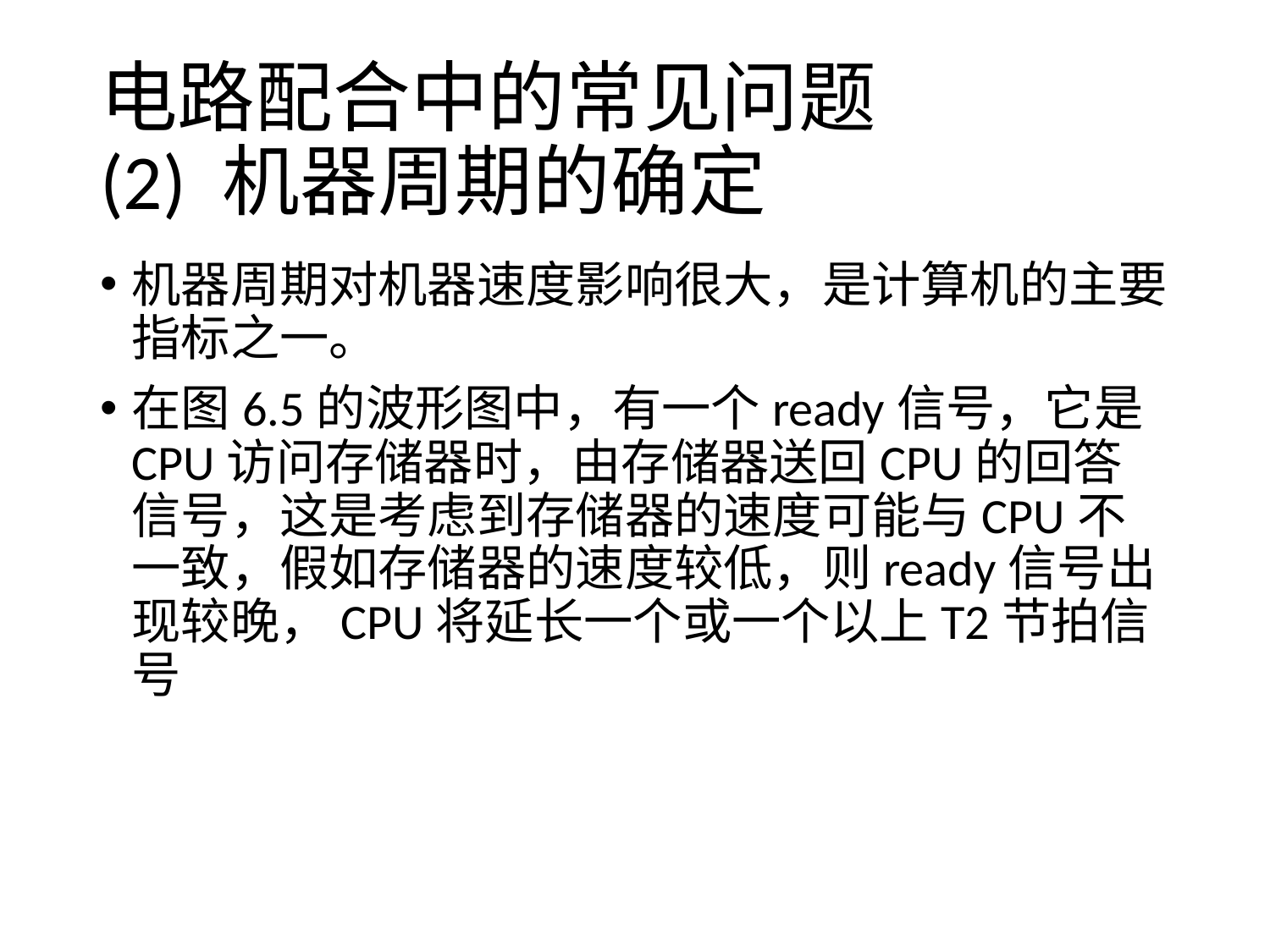

# 电路配合中的常见问题 (2) 机器周期的确定
机器周期对机器速度影响很大，是计算机的主要指标之一。
在图6.5的波形图中，有一个ready信号，它是CPU访问存储器时，由存储器送回CPU的回答信号，这是考虑到存储器的速度可能与CPU不一致，假如存储器的速度较低，则ready信号出现较晚，CPU将延长一个或一个以上T2节拍信号